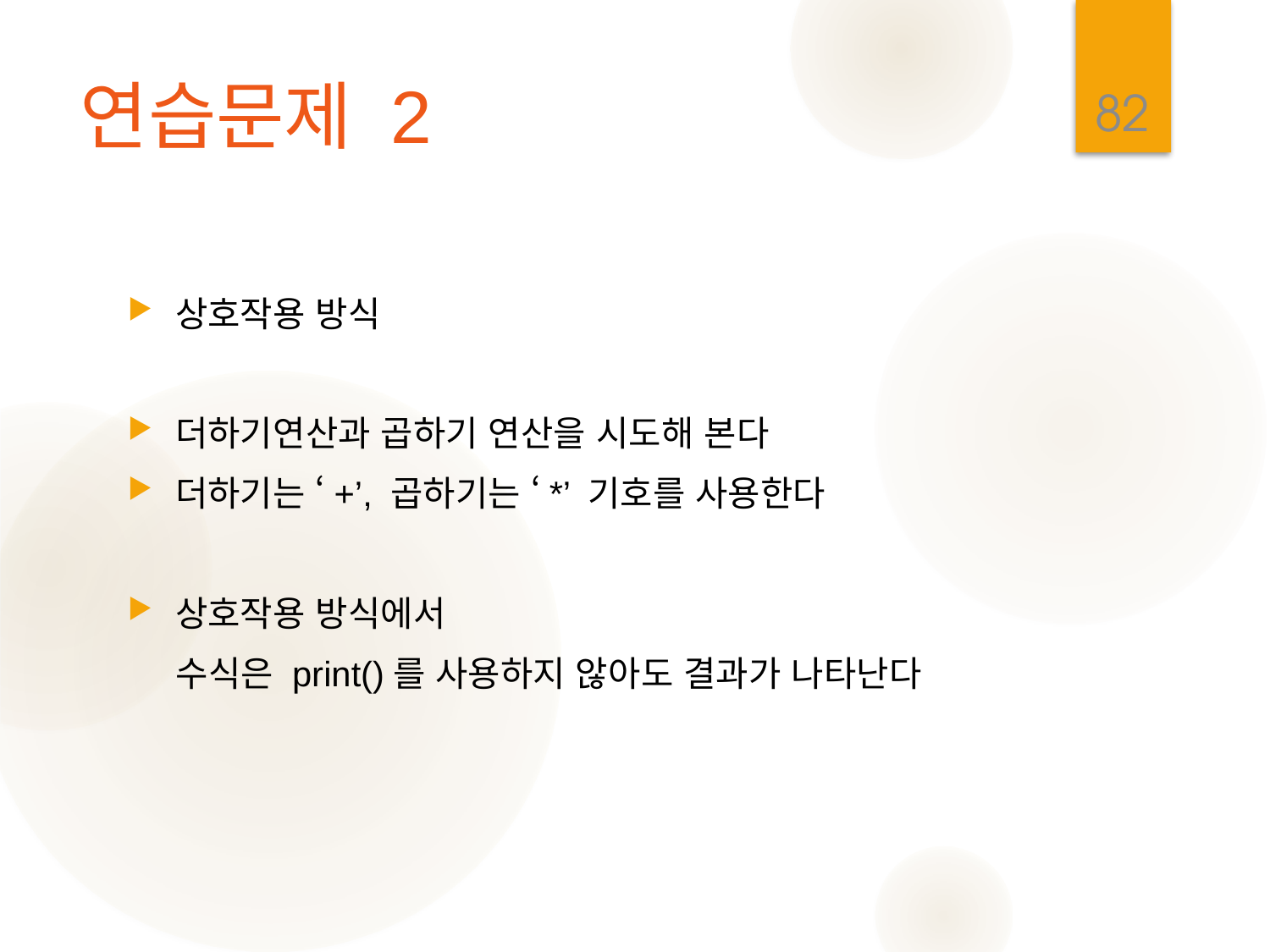

82
# 연습문제 2
상호작용 방식

더하기연산과 곱하기 연산을 시도해 본다
더하기는 ‘+’, 곱하기는 ‘*’ 기호를 사용한다

상호작용 방식에서
    수식은 print()를 사용하지 않아도 결과가 나타난다